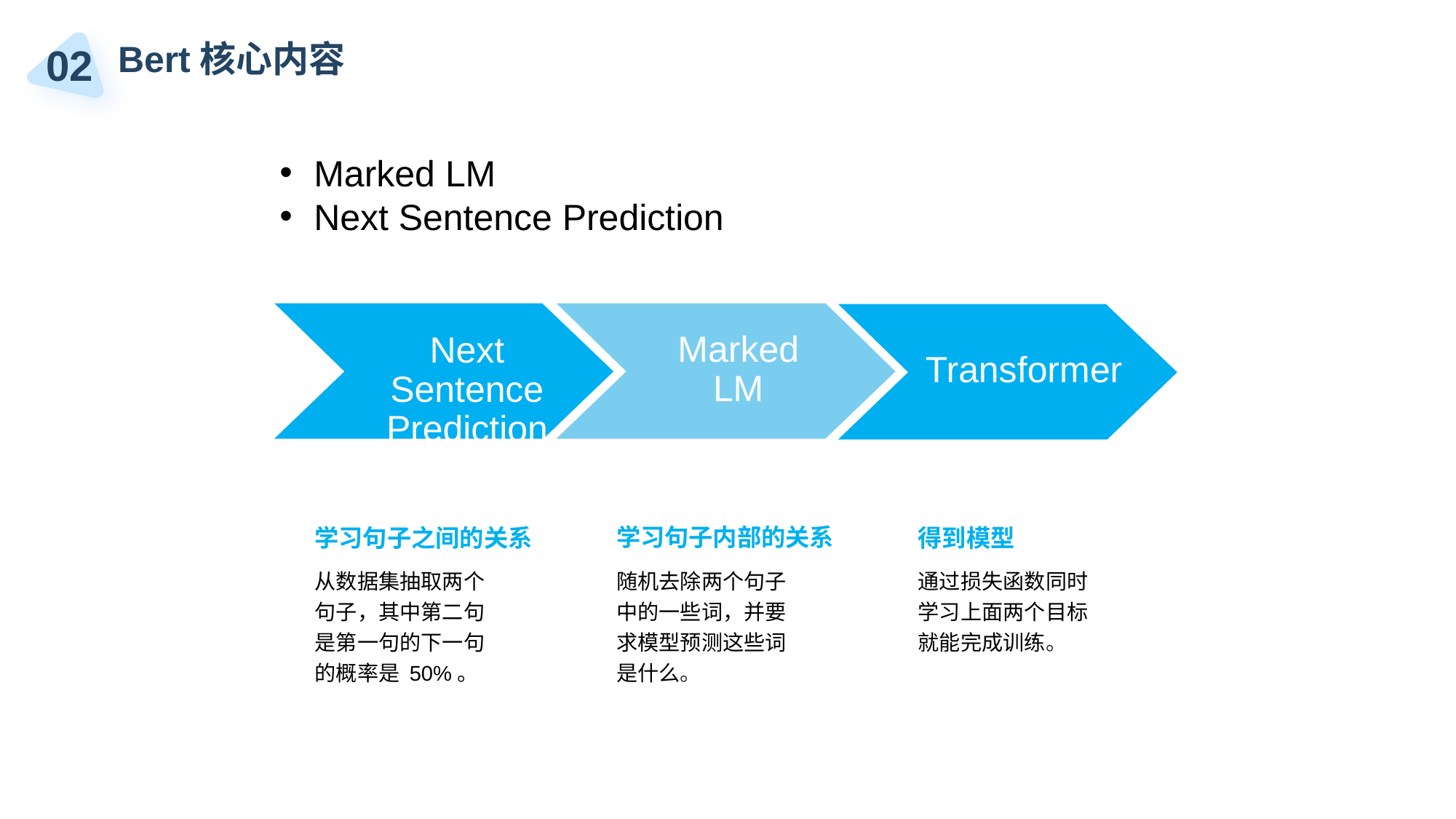

02
Bert核心内容
Marked LM
Next Sentence Prediction

Marked LM
Next Sentence Prediction
Transformer
学习句子内部的关系
随机去除两个句子中的一些词，并要求模型预测这些词是什么。
学习句子之间的关系
从数据集抽取两个句子，其中第二句是第一句的下一句的概率是 50%。

得到模型
通过损失函数同时学习上面两个目标就能完成训练。